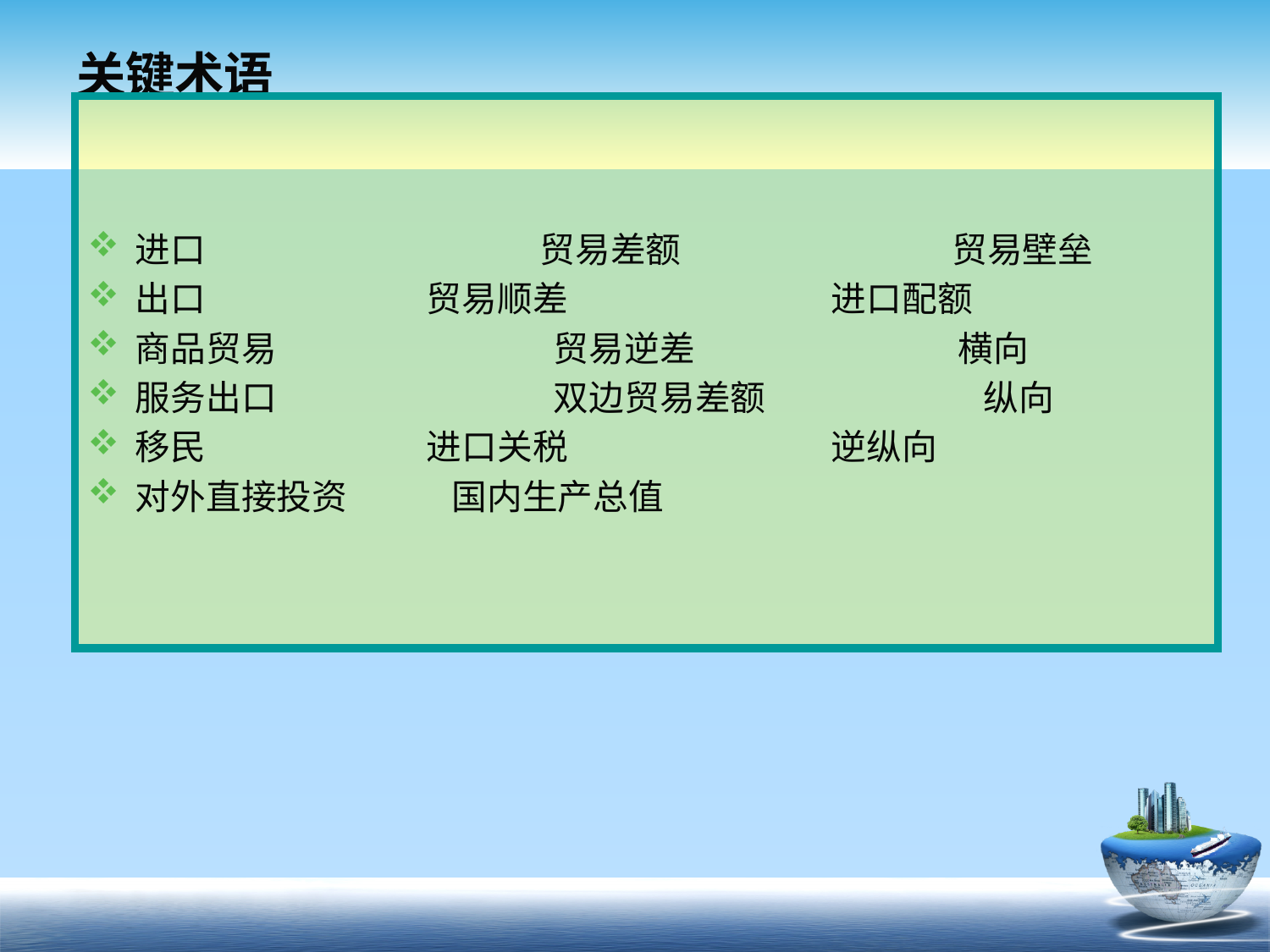

# 关键术语
进口 　　　　 　　　　　贸易差额 　　 　 　　　　贸易壁垒
出口 	                     贸易顺差 	                        进口配额
商品贸易 	                     贸易逆差 	                        横向
服务出口 	                     双边贸易差额 	           纵向
移民 	                     进口关税 	                        逆纵向
对外直接投资 	        国内生产总值